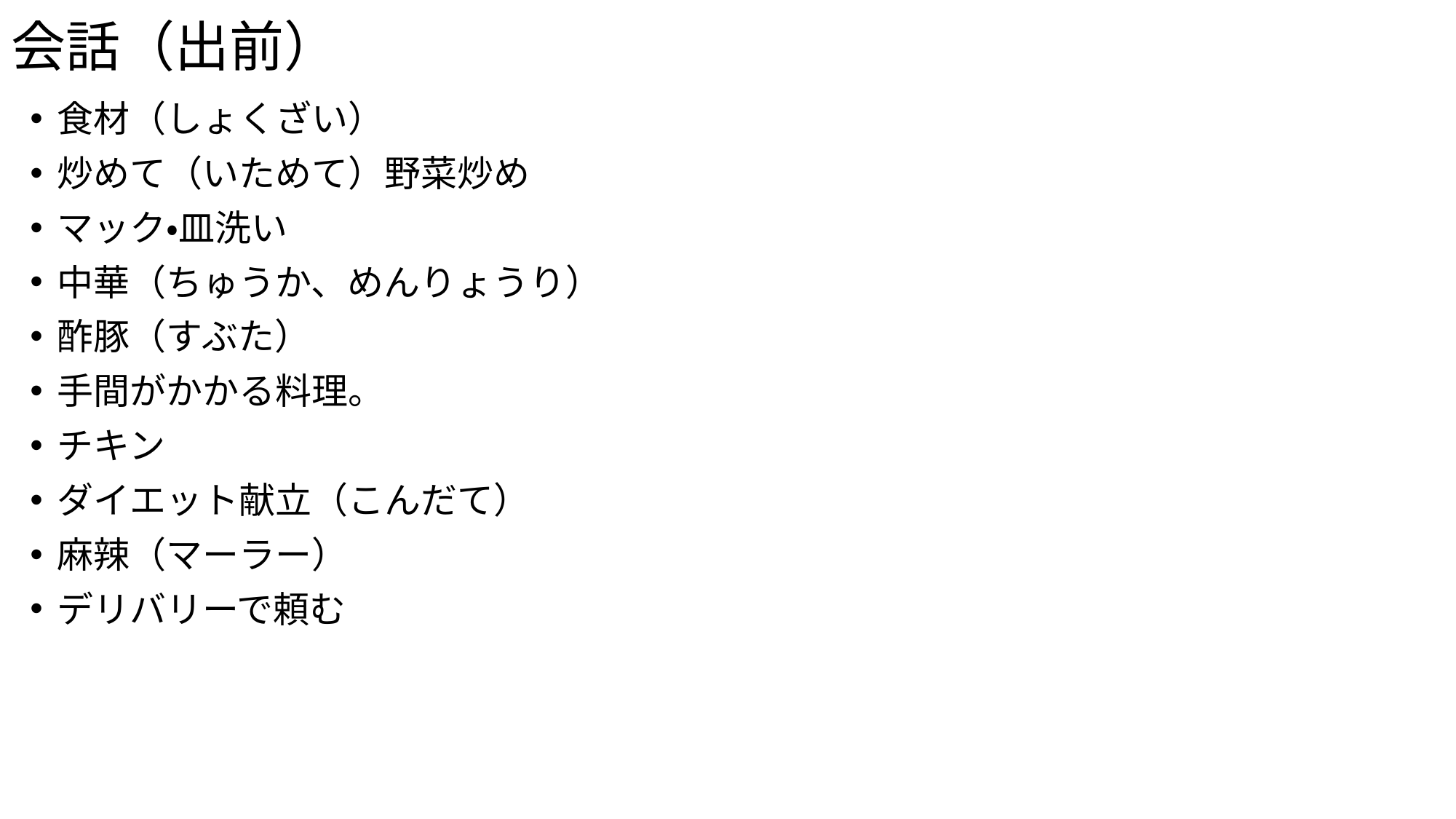

# 会話（出前）
食材（しょくざい）
炒めて（いためて）野菜炒め
マック・皿洗い
中華（ちゅうか、めんりょうり）
酢豚（すぶた）
手間がかかる料理。
チキン
ダイエット献立（こんだて）
麻辣（マーラー）
デリバリーで頼む